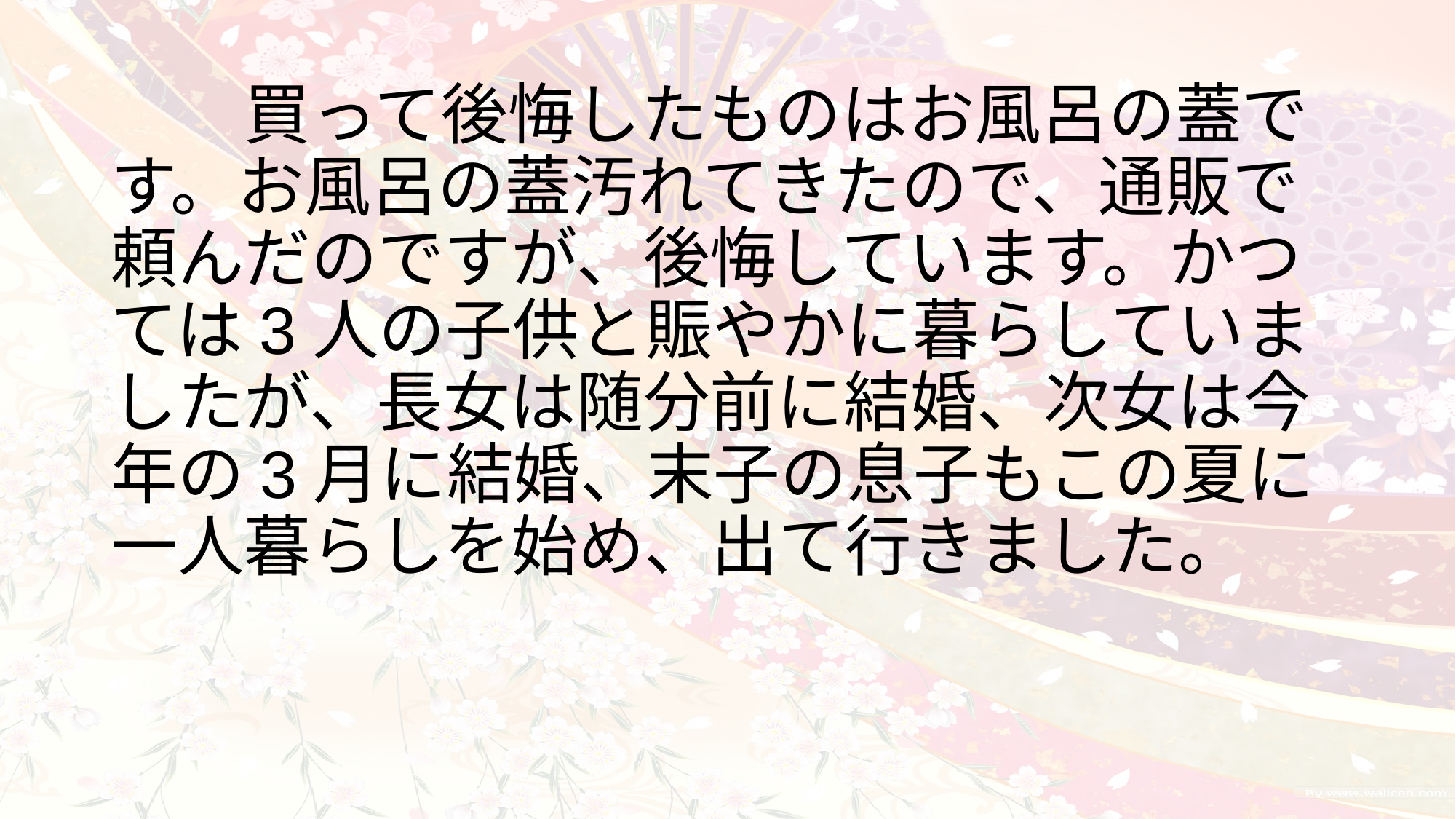

買って後悔したものはお風呂の蓋です。お風呂の蓋汚れてきたので、通販で頼んだのですが、後悔しています。かつては3人の子供と賑やかに暮らしていましたが、長女は随分前に結婚、次女は今年の3月に結婚、末子の息子もこの夏に一人暮らしを始め、出て行きました。